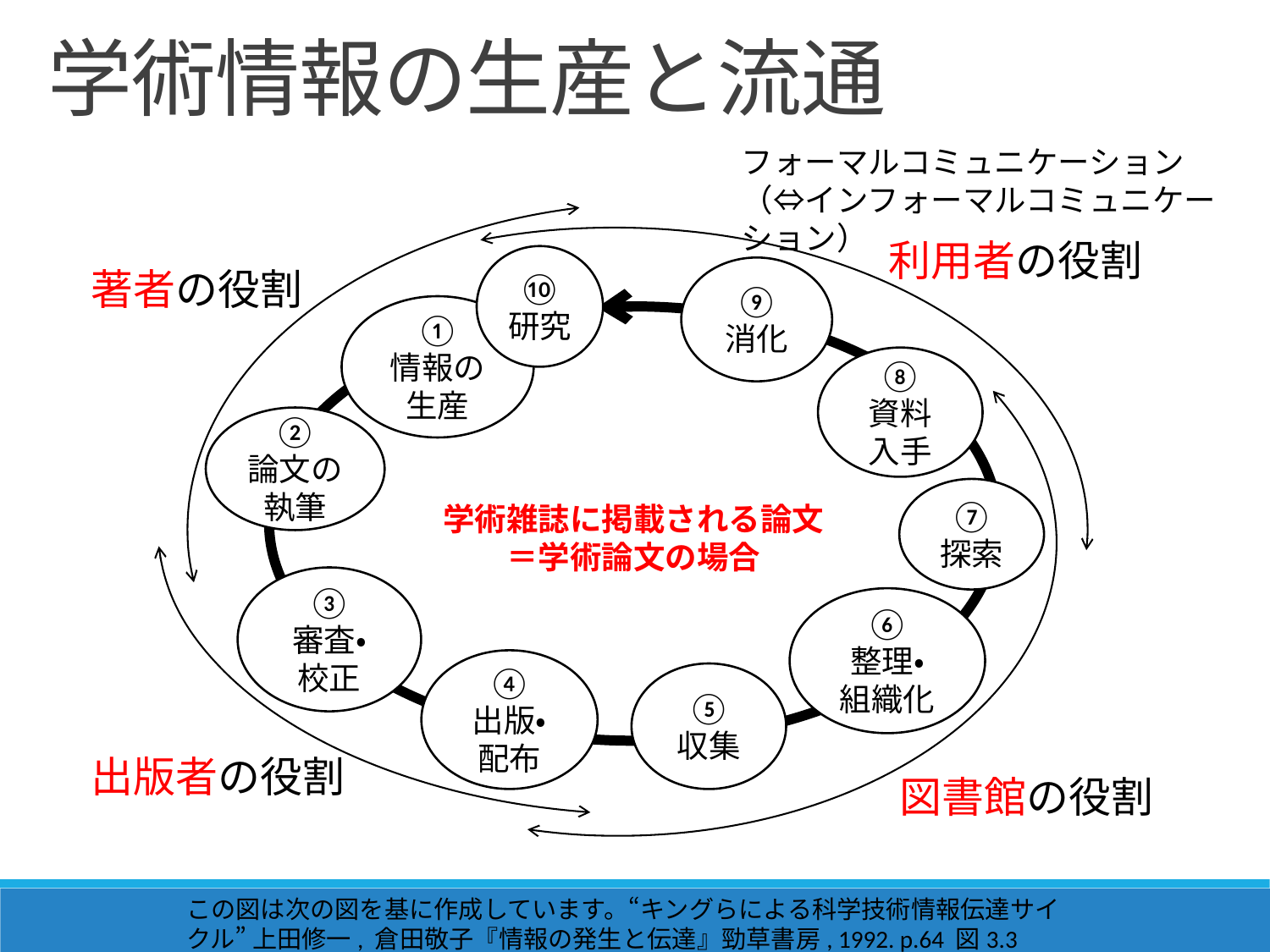

学術情報の生産と流通
フォーマルコミュニケーション
（⇔インフォーマルコミュニケーション）

利用者の役割

⑩
研究

著者の役割
⑨
消化
①
情報の
生産

⑧
資料入手
②
論文の
執筆
⑦
探索
③
審査・
校正
⑥
整理・
組織化
④
出版・配布
⑤
収集
出版者の役割
図書館の役割
学術雑誌に掲載される論文
＝学術論文の場合
この図は次の図を基に作成しています。“キングらによる科学技術情報伝達サイクル” 上田修一, 倉田敬子『情報の発生と伝達』勁草書房, 1992. p.64 図3.3